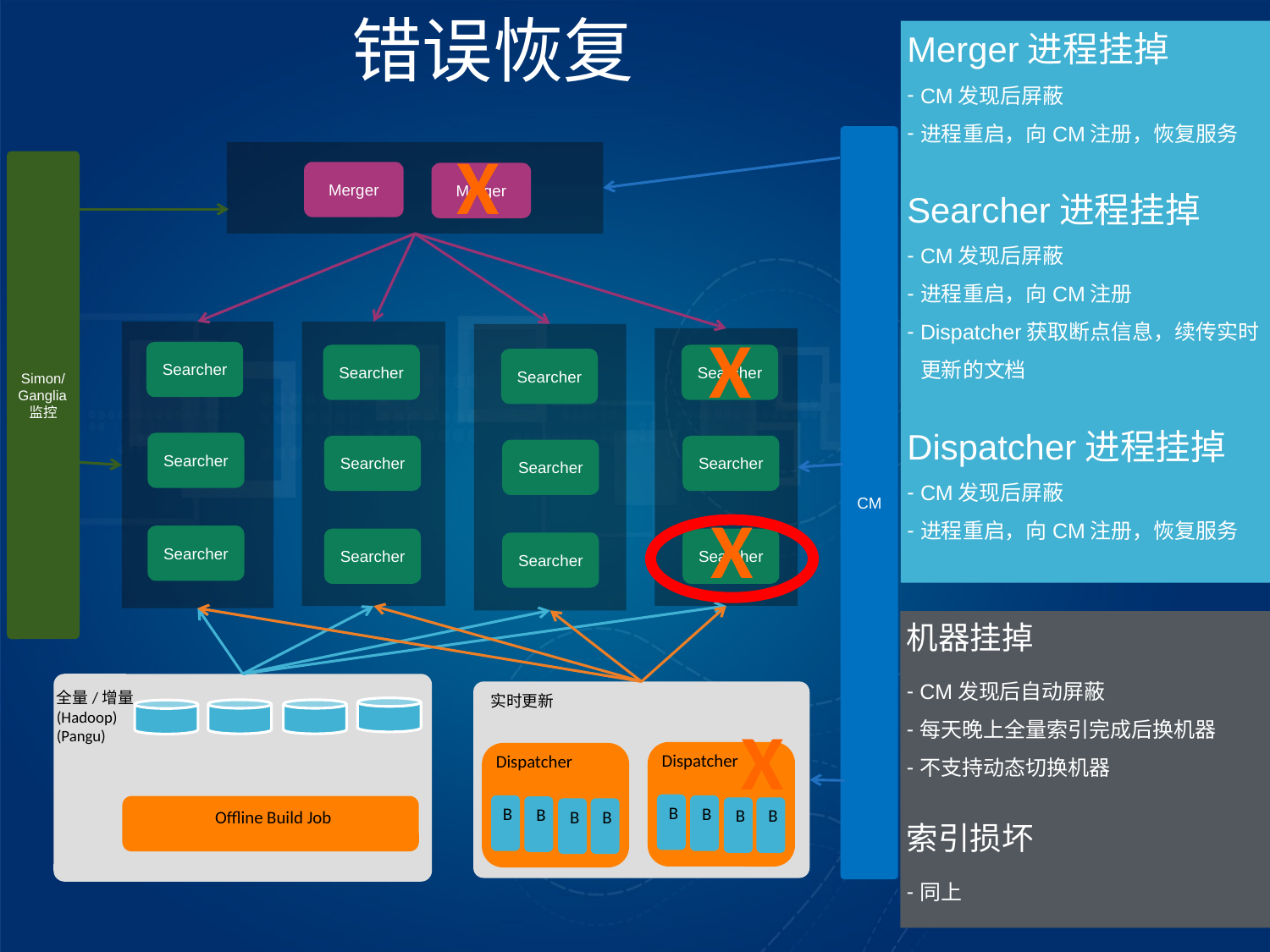

错误恢复
Merger进程挂掉
CM发现后屏蔽
进程重启，向CM注册，恢复服务

Searcher进程挂掉
CM发现后屏蔽
进程重启，向CM注册
Dispatcher获取断点信息，续传实时更新的文档

Dispatcher进程挂掉
CM发现后屏蔽
进程重启，向CM注册，恢复服务

CM

Simon/Ganglia监控
Merger
Merger

Searcher
Searcher
Searcher
Searcher
Searcher
Searcher
Searcher
Searcher
Searcher
Searcher
Searcher
Searcher

全量/增量
(Hadoop)
(Pangu)

实时更新

Dispatcher
B
B
B
B

Dispatcher
B
B
B
B

Offline Build Job
X
X
X

机器挂掉

CM发现后自动屏蔽
每天晚上全量索引完成后换机器
不支持动态切换机器

索引损坏

同上

X